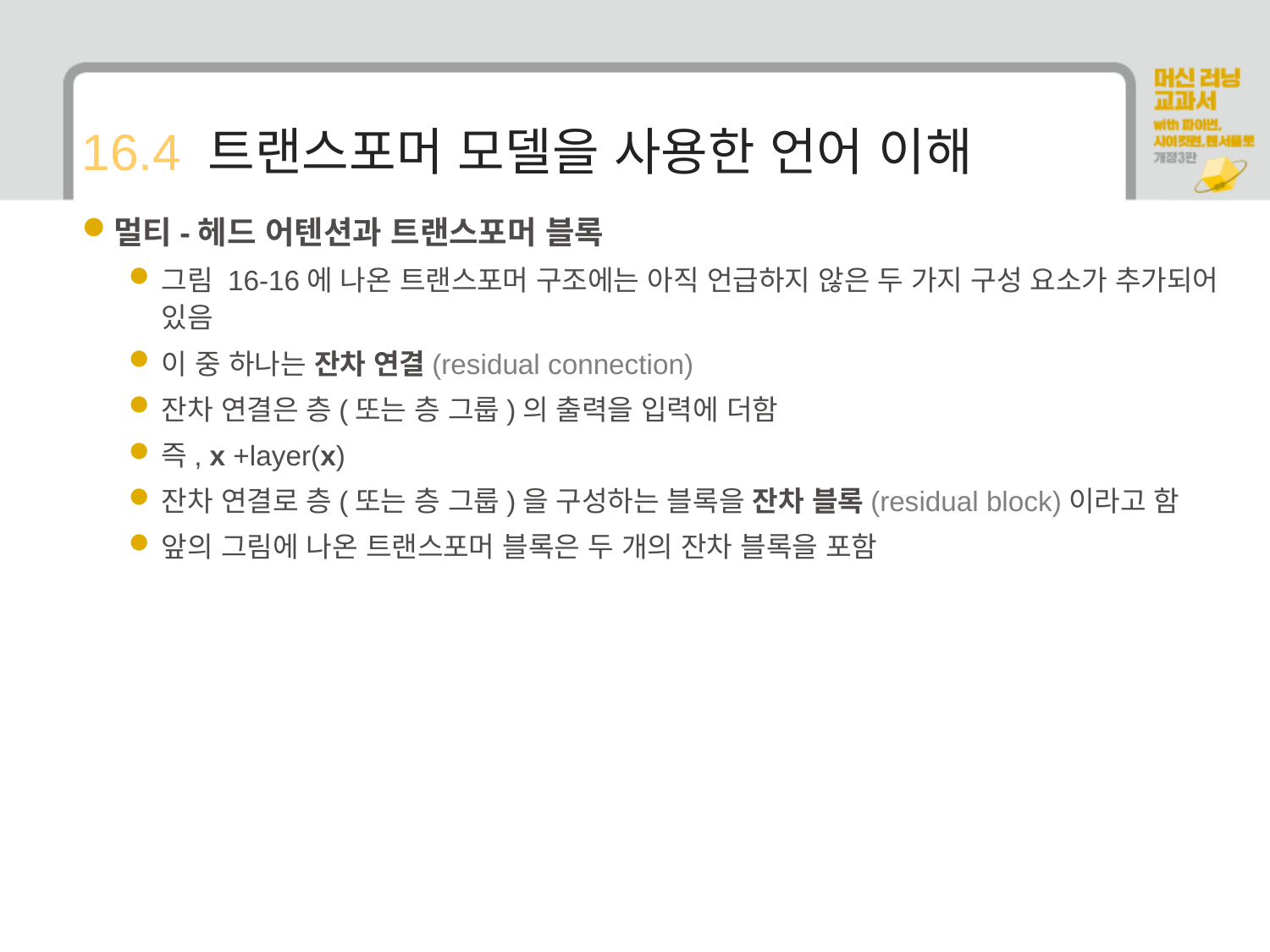

# 16.4 트랜스포머 모델을 사용한 언어 이해
멀티-헤드 어텐션과 트랜스포머 블록
그림 16-16에 나온 트랜스포머 구조에는 아직 언급하지 않은 두 가지 구성 요소가 추가되어 있음
이 중 하나는 잔차 연결(residual connection)
잔차 연결은 층(또는 층 그룹)의 출력을 입력에 더함
즉, x +layer(x)
잔차 연결로 층(또는 층 그룹)을 구성하는 블록을 잔차 블록(residual block)이라고 함
앞의 그림에 나온 트랜스포머 블록은 두 개의 잔차 블록을 포함